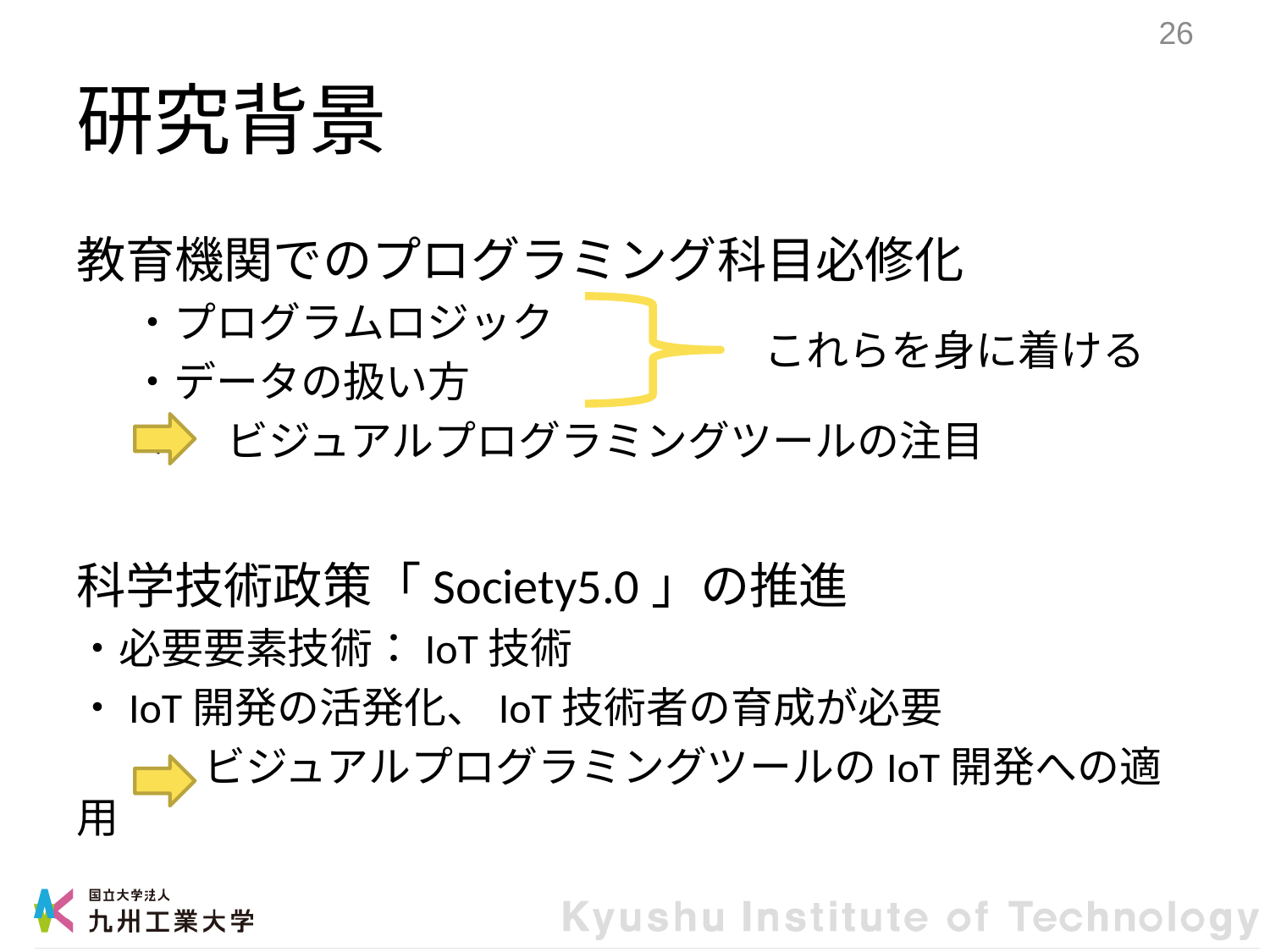

26
# 研究背景
教育機関でのプログラミング科目必修化
・プログラムロジック
・データの扱い方
⇒　ビジュアルプログラミングツールの注目

科学技術政策「Society5.0」の推進
・必要要素技術：IoT技術
・IoT開発の活発化、IoT技術者の育成が必要
　　　ビジュアルプログラミングツールのIoT開発への適用

これらを身に着ける